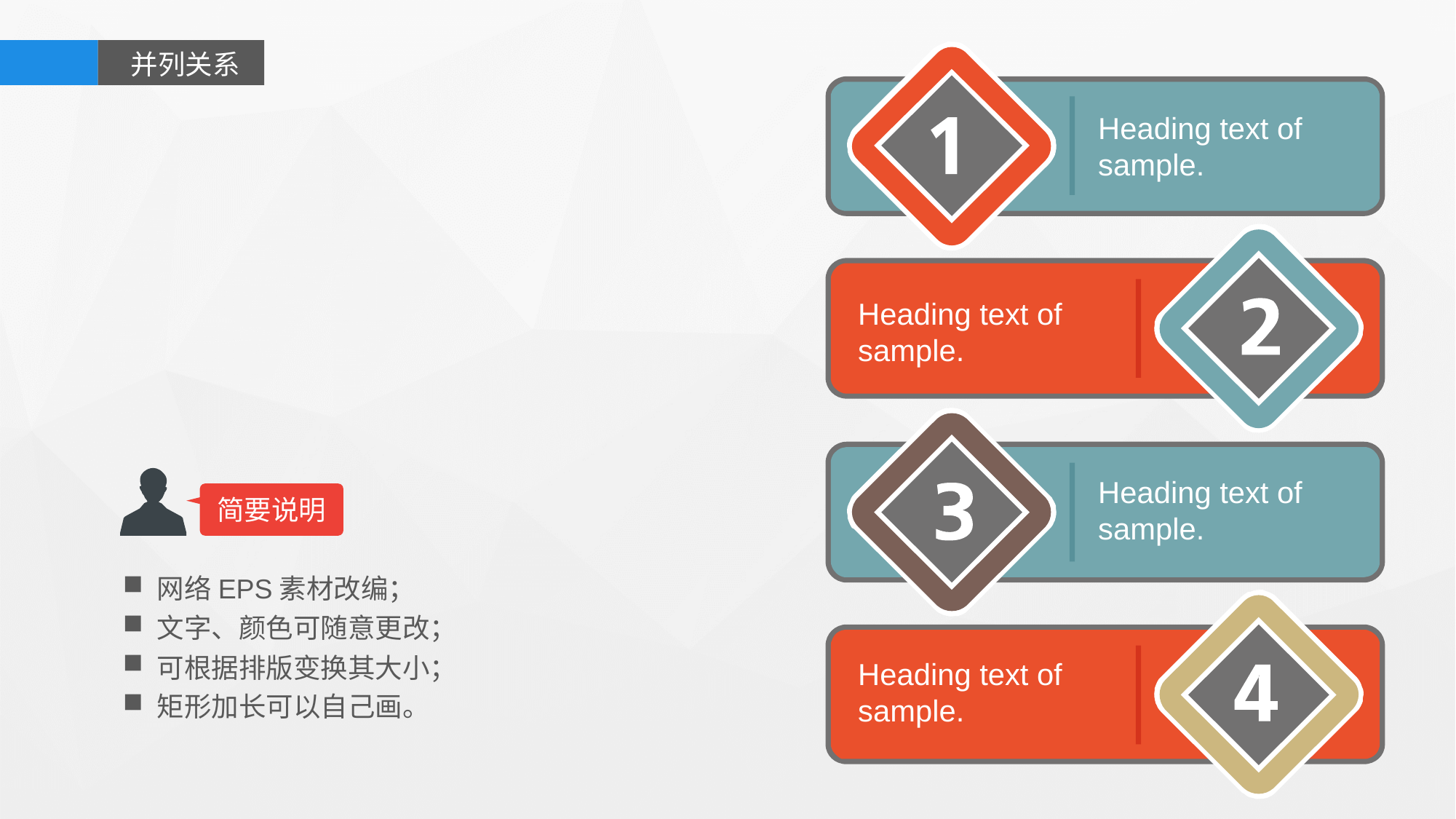

并列关系

Heading text of sample.

Heading text of sample.

Heading text of sample.

简要说明

网络EPS素材改编；
文字、颜色可随意更改；
可根据排版变换其大小；
矩形加长可以自己画。

Heading text of sample.